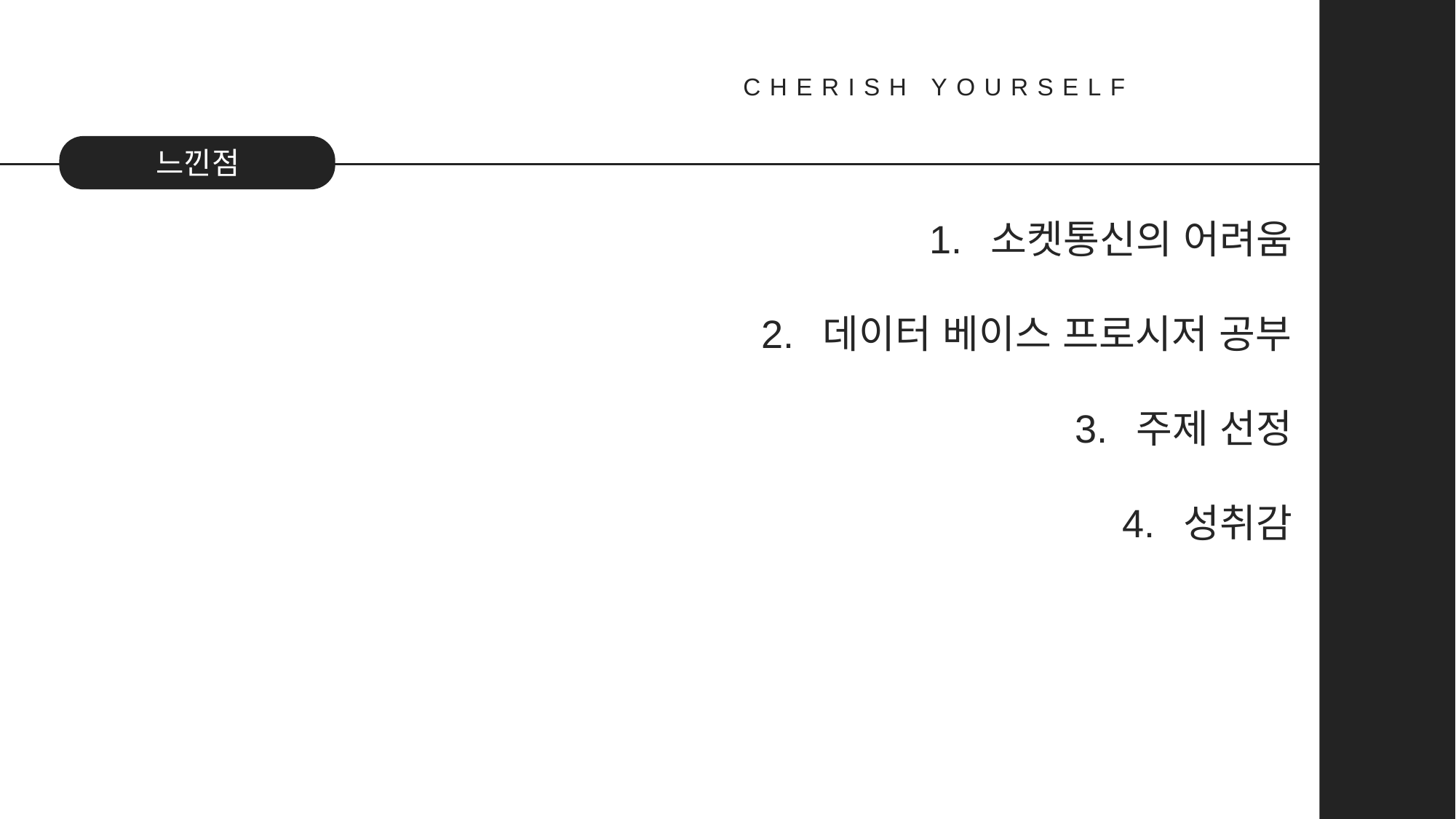

CHERISH YOURSELF

느낀점
소켓통신의 어려움

데이터 베이스 프로시저 공부

주제 선정

성취감

It’s your life